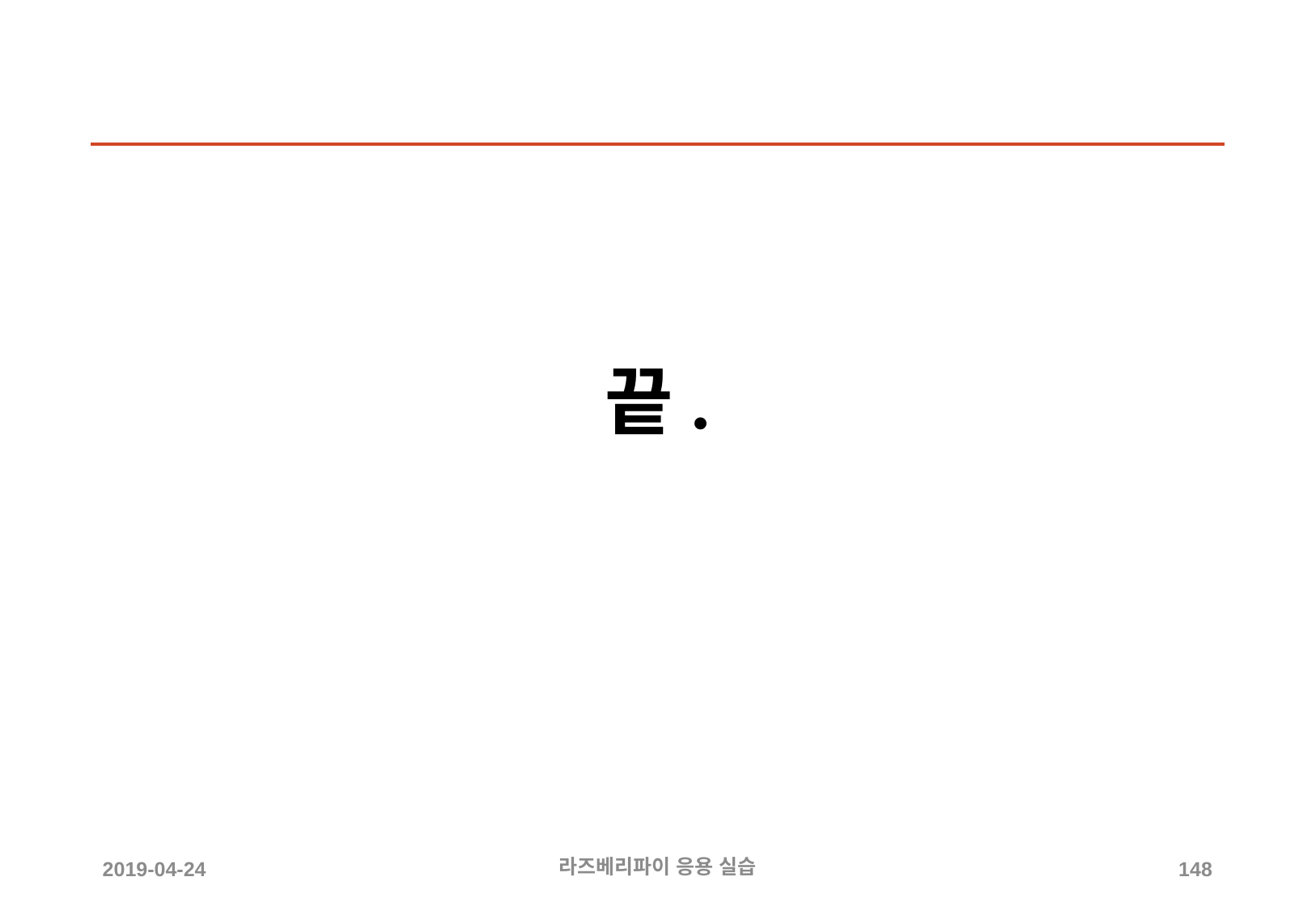

# 끝.
2019-04-24
라즈베리파이 응용 실습
148